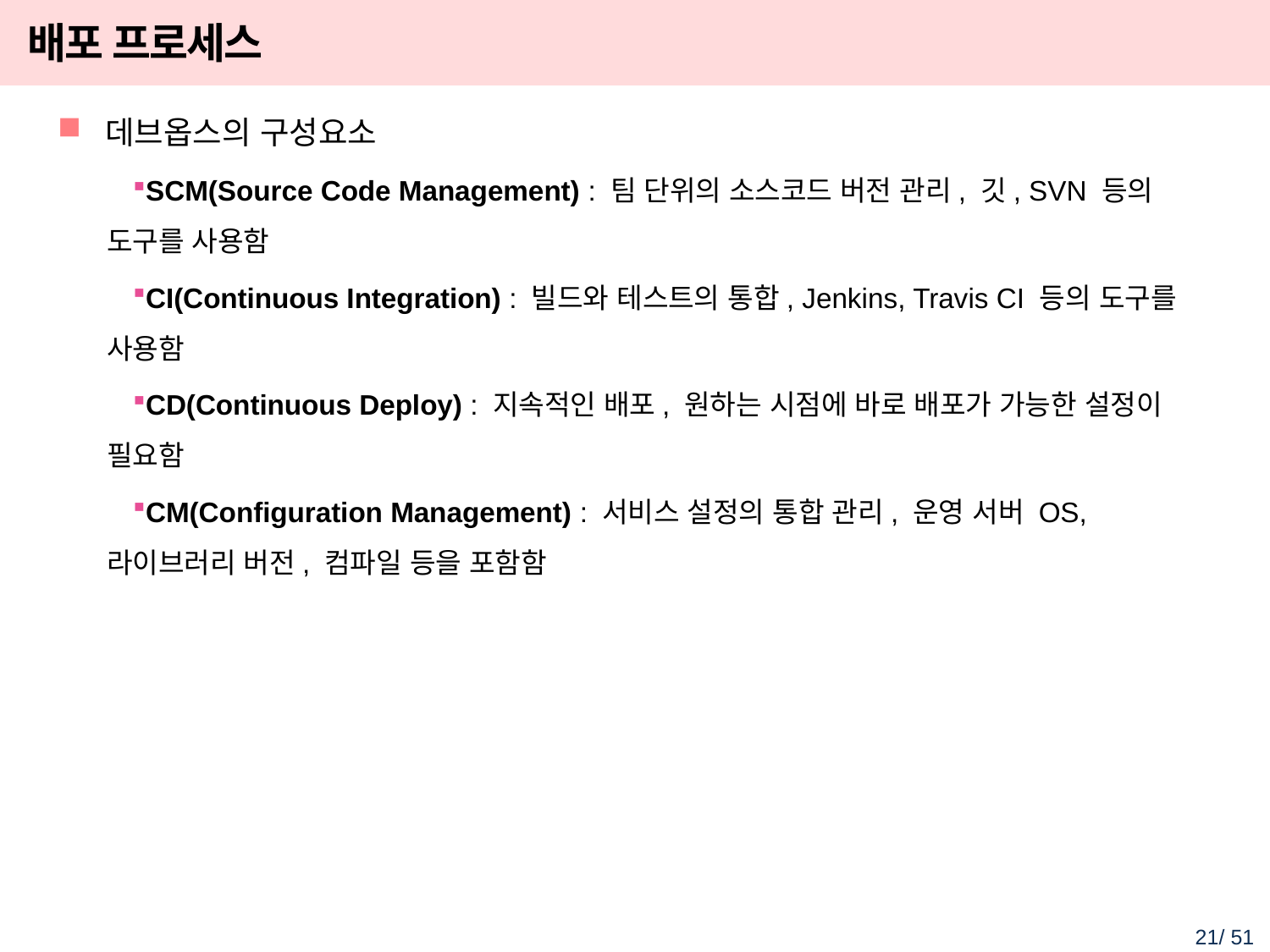

# 배포 프로세스
데브옵스의 구성요소
SCM(Source Code Management) : 팀 단위의 소스코드 버전 관리, 깃, SVN 등의 도구를 사용함
CI(Continuous Integration) : 빌드와 테스트의 통합, Jenkins, Travis CI 등의 도구를 사용함
CD(Continuous Deploy) : 지속적인 배포, 원하는 시점에 바로 배포가 가능한 설정이 필요함
CM(Configuration Management) : 서비스 설정의 통합 관리, 운영 서버 OS, 라이브러리 버전, 컴파일 등을 포함함